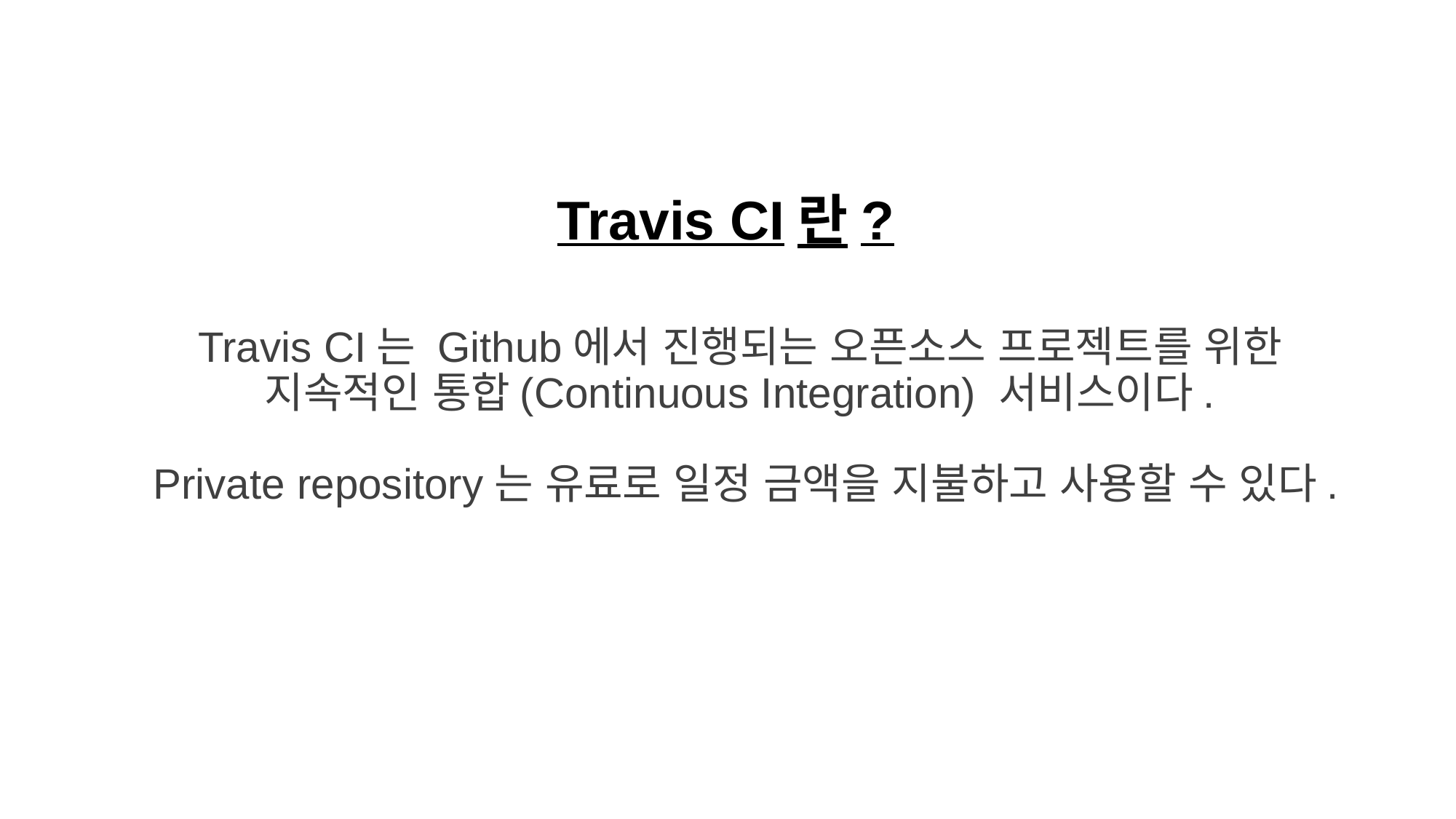

Travis CI란?
Travis CI는 Github에서 진행되는 오픈소스 프로젝트를 위한
지속적인 통합(Continuous Integration) 서비스이다.
Private repository는 유료로 일정 금액을 지불하고 사용할 수 있다.